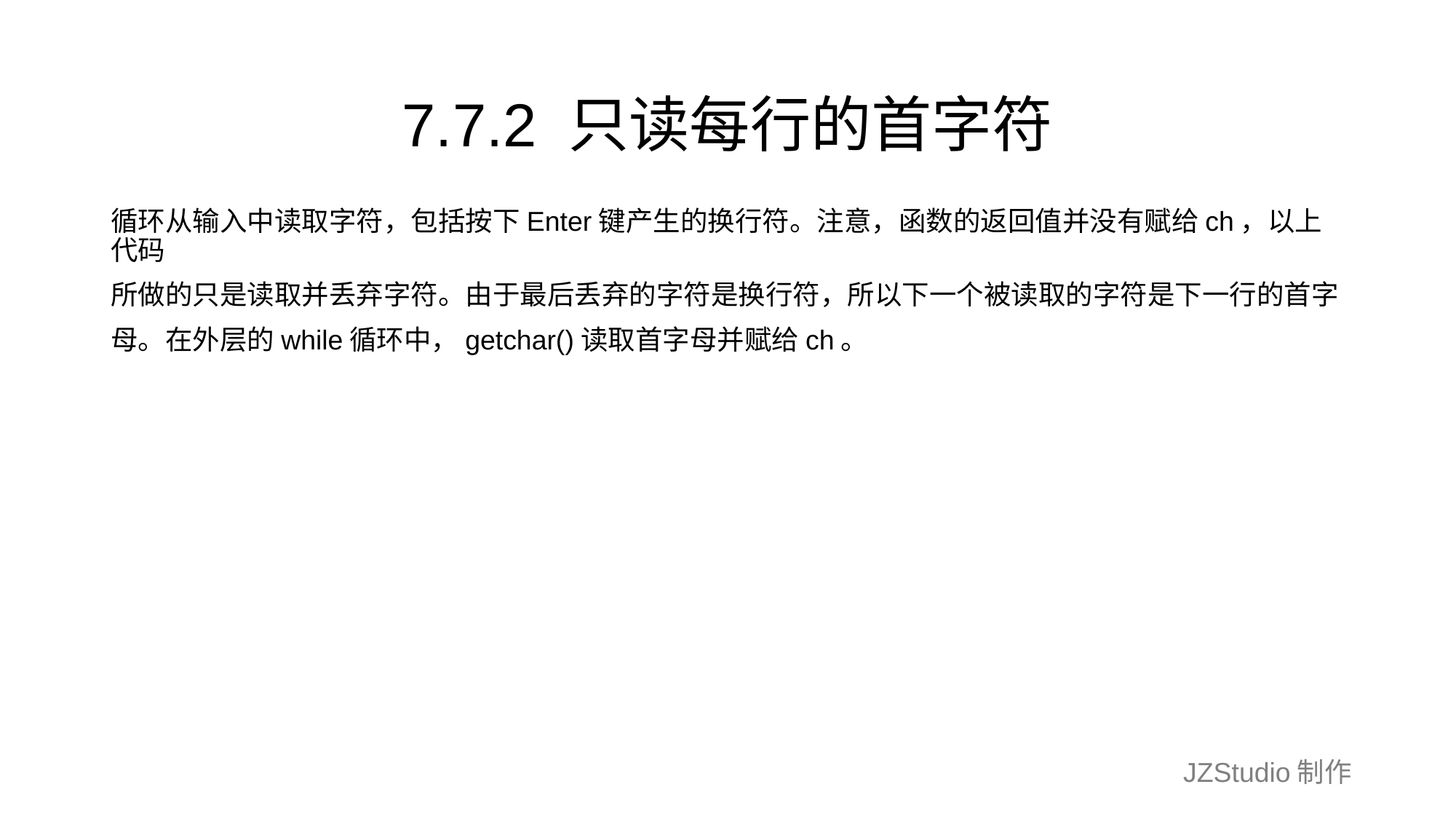

# 7.7.2 只读每行的首字符
循环从输入中读取字符，包括按下Enter键产生的换行符。注意，函数的返回值并没有赋给ch，以上代码
所做的只是读取并丢弃字符。由于最后丢弃的字符是换行符，所以下一个被读取的字符是下一行的首字
母。在外层的while循环中，getchar()读取首字母并赋给ch。